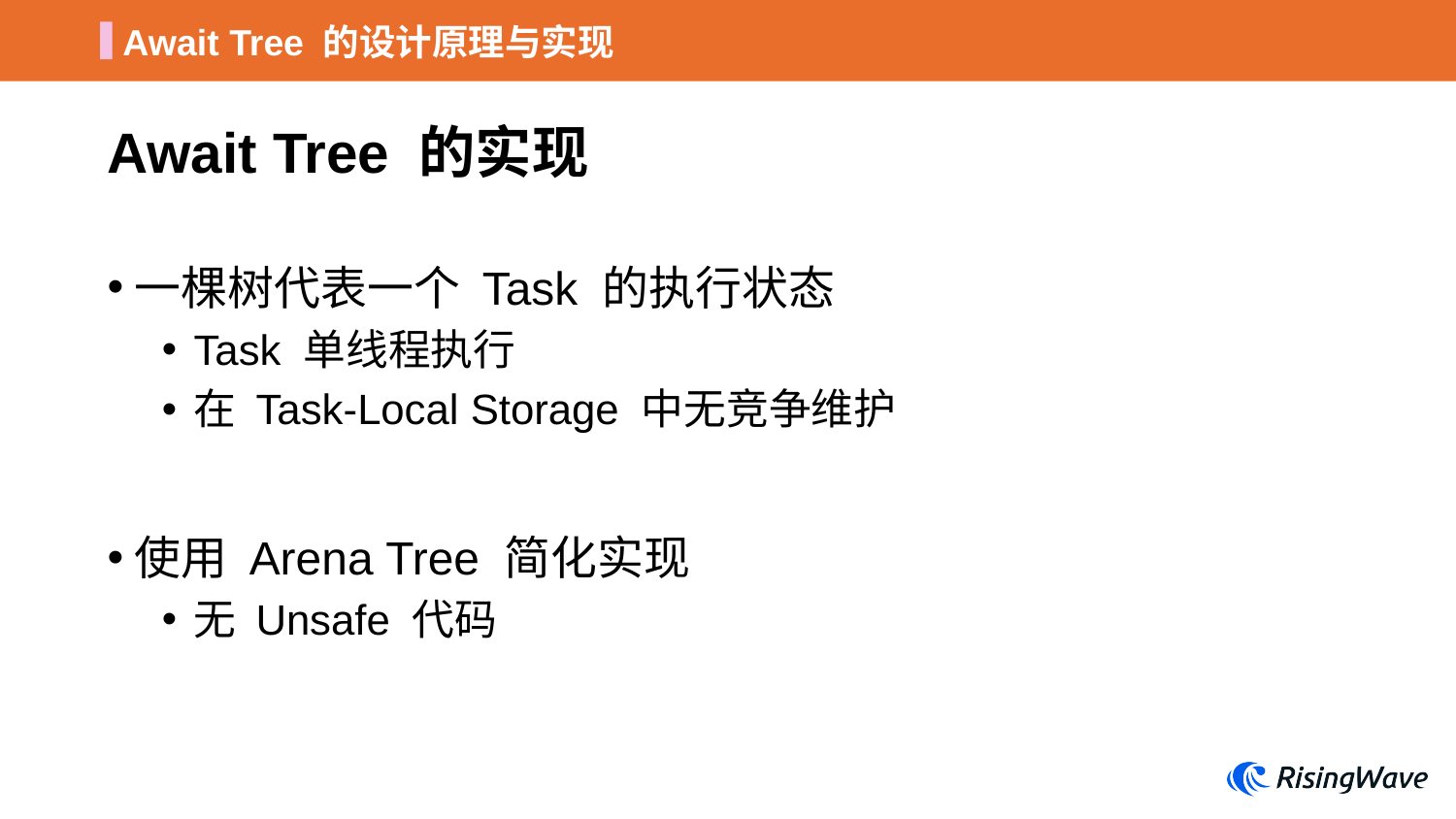

Await Tree 的设计原理与实现
# Await Tree 的实现
一棵树代表一个 Task 的执行状态
Task 单线程执行
在 Task-Local Storage 中无竞争维护

使用 Arena Tree 简化实现
无 Unsafe 代码